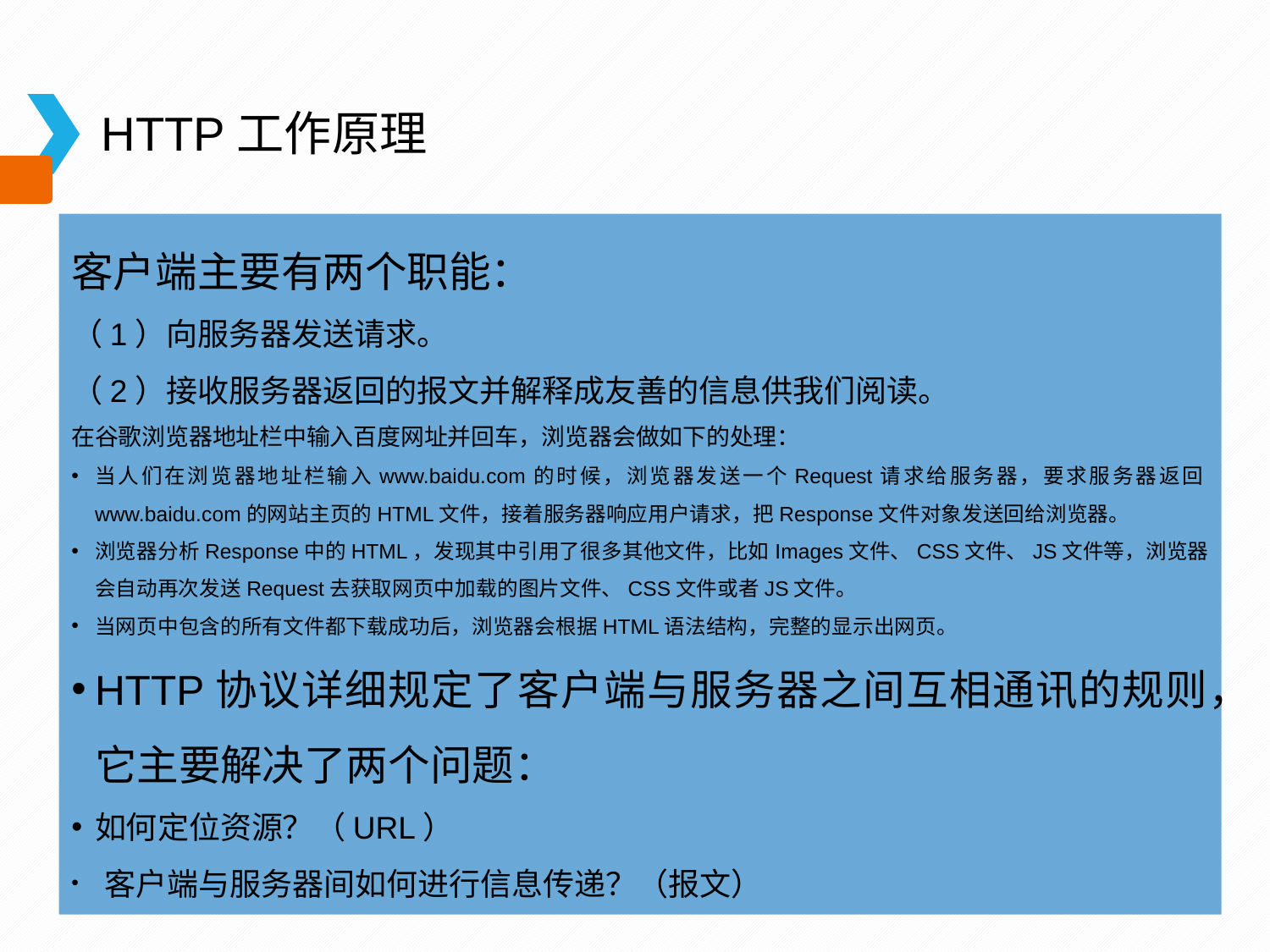

HTTP工作原理

客户端主要有两个职能：
（1）向服务器发送请求。
（2）接收服务器返回的报文并解释成友善的信息供我们阅读。
在谷歌浏览器地址栏中输入百度网址并回车，浏览器会做如下的处理：
当人们在浏览器地址栏输入www.baidu.com的时候，浏览器发送一个Request请求给服务器，要求服务器返回www.baidu.com的网站主页的HTML文件，接着服务器响应用户请求，把Response文件对象发送回给浏览器。
浏览器分析Response中的HTML，发现其中引用了很多其他文件，比如Images文件、CSS文件、JS文件等，浏览器会自动再次发送Request去获取网页中加载的图片文件、CSS文件或者JS文件。
当网页中包含的所有文件都下载成功后，浏览器会根据HTML语法结构，完整的显示出网页。
HTTP协议详细规定了客户端与服务器之间互相通讯的规则，它主要解决了两个问题：
如何定位资源？（URL）
 客户端与服务器间如何进行信息传递？（报文）